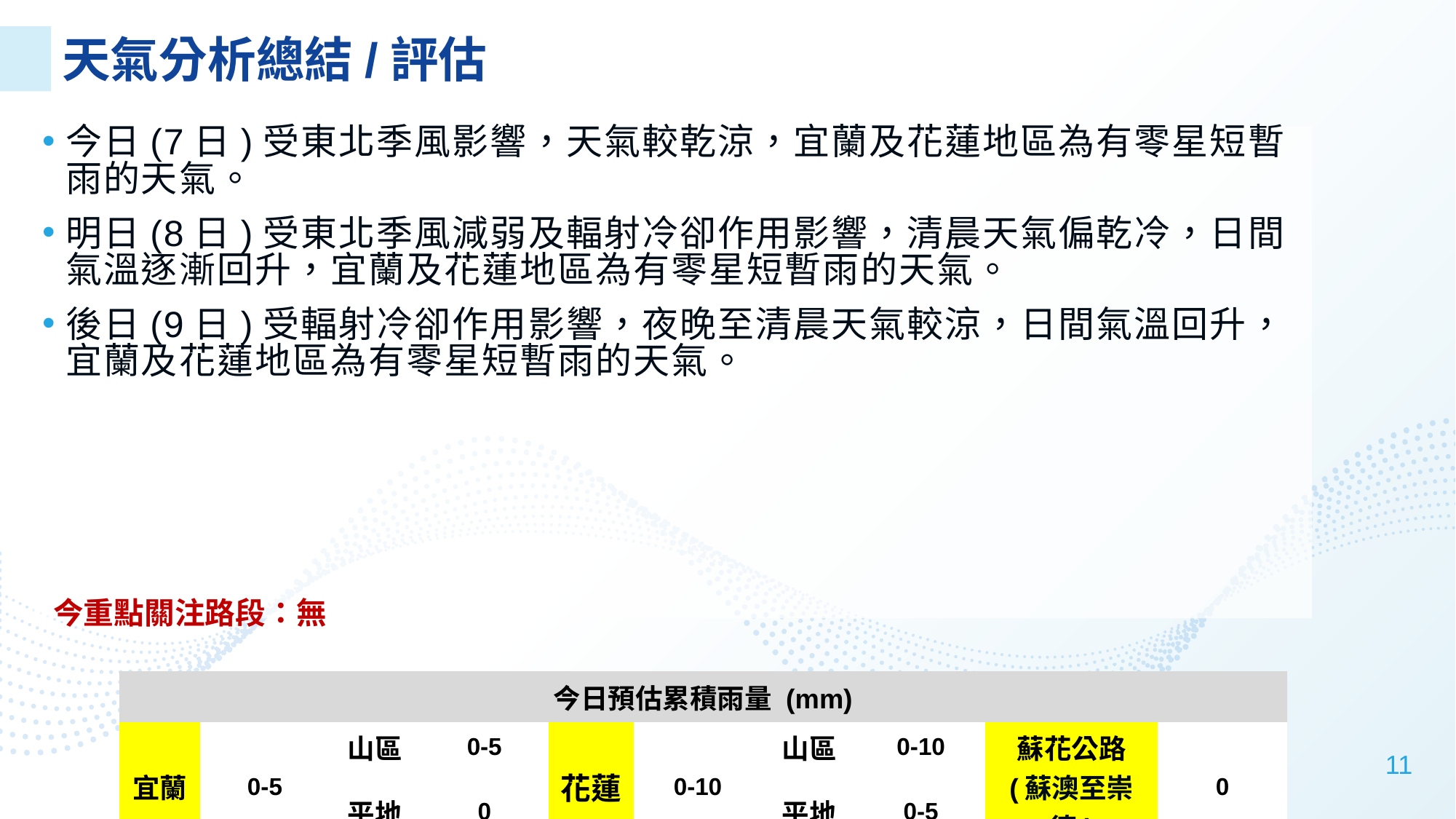

今日(7日)受東北季風影響，天氣較乾涼，宜蘭及花蓮地區為有零星短暫雨的天氣。
明日(8日)受東北季風減弱及輻射冷卻作用影響，清晨天氣偏乾冷，日間氣溫逐漸回升，宜蘭及花蓮地區為有零星短暫雨的天氣。
後日(9日)受輻射冷卻作用影響，夜晚至清晨天氣較涼，日間氣溫回升，宜蘭及花蓮地區為有零星短暫雨的天氣。

今重點關注路段：無

| 今日預估累積雨量 (mm) |  |  |  | 監控路段 |  |  |  |  |  |
| --- | --- | --- | --- | --- | --- | --- | --- | --- | --- |
| 宜蘭 | 0-5 | 山區 | 0-5 | 花蓮 | 0-10 | 山區 | 0-10 | 蘇花公路 (蘇澳至崇德) | 0 |
|  |  | 平地 | 0 |  |  | 平地 | 0-5 |  |  |
11